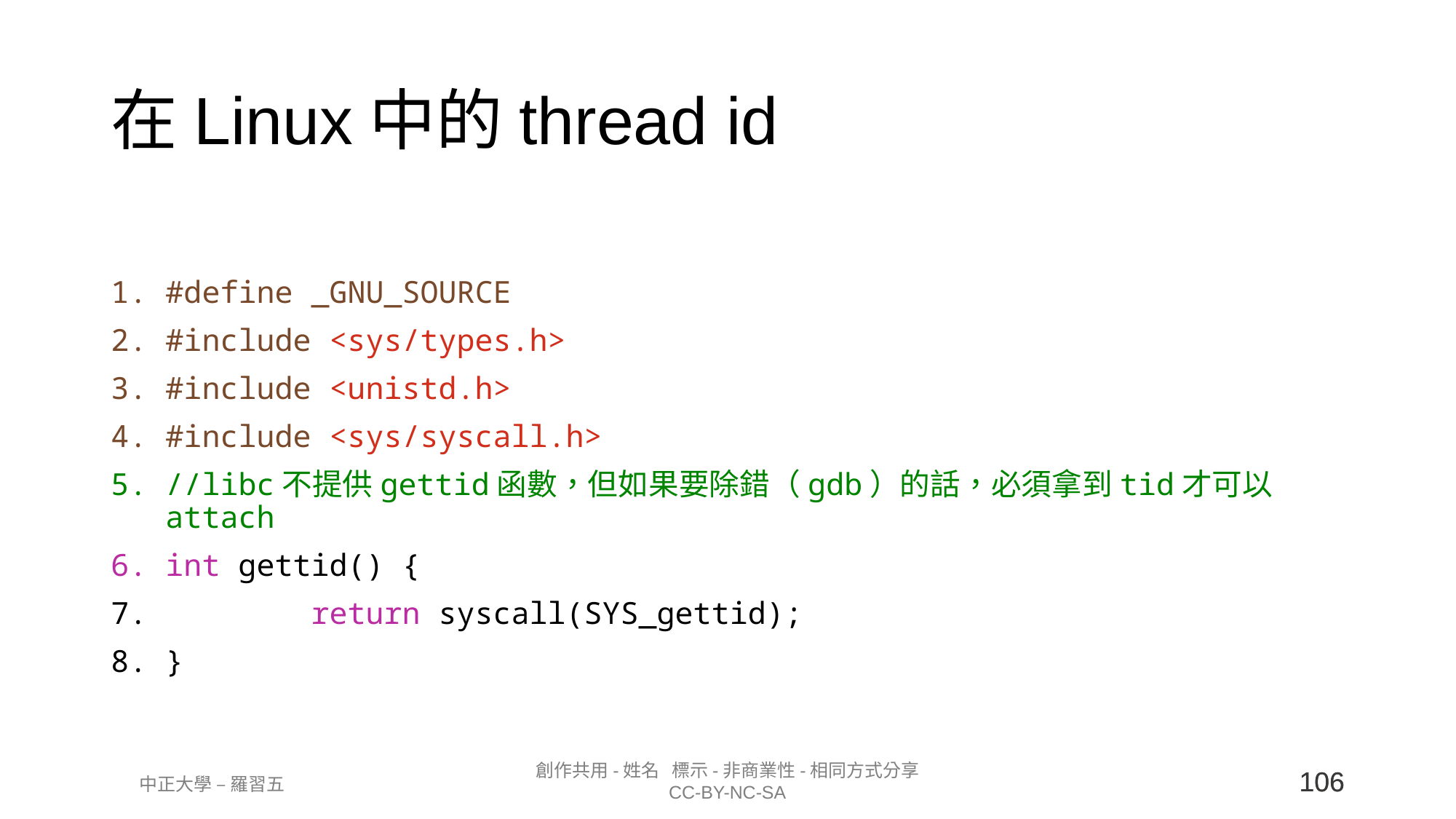

# 在Linux中的thread id
#define _GNU_SOURCE
#include <sys/types.h>
#include <unistd.h>
#include <sys/syscall.h>
//libc不提供gettid函數，但如果要除錯（gdb）的話，必須拿到tid才可以attach
int gettid() {
        return syscall(SYS_gettid);
}